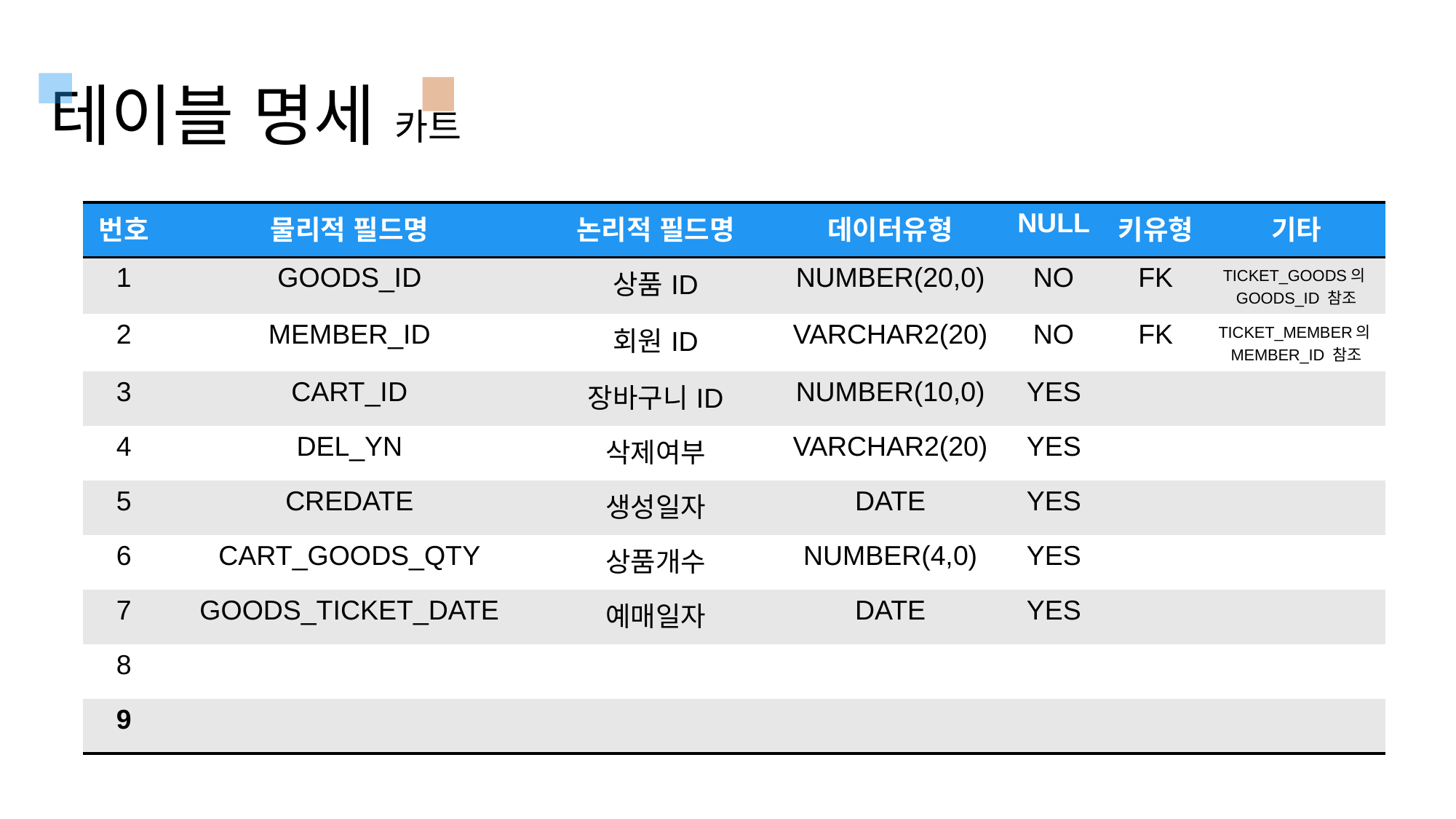

테이블 명세 카트

| 번호 | 물리적 필드명 | 논리적 필드명 | 데이터유형 | NULL | 키유형 | 기타 |
| --- | --- | --- | --- | --- | --- | --- |
| 1 | GOODS\_ID | 상품ID | NUMBER(20,0) | NO | FK | TICKET\_GOODS의GOODS\_ID 참조 |
| 2 | MEMBER\_ID | 회원ID | VARCHAR2(20) | NO | FK | TICKET\_MEMBER의MEMBER\_ID 참조 |
| 3 | CART\_ID | 장바구니ID | NUMBER(10,0) | YES |  |  |
| 4 | DEL\_YN | 삭제여부 | VARCHAR2(20) | YES |  |  |
| 5 | CREDATE | 생성일자 | DATE | YES |  |  |
| 6 | CART\_GOODS\_QTY | 상품개수 | NUMBER(4,0) | YES |  |  |
| 7 | GOODS\_TICKET\_DATE | 예매일자 | DATE | YES |  |  |
| 8 |  |  |  |  |  |  |
| 9 |  |  |  |  |  |  |